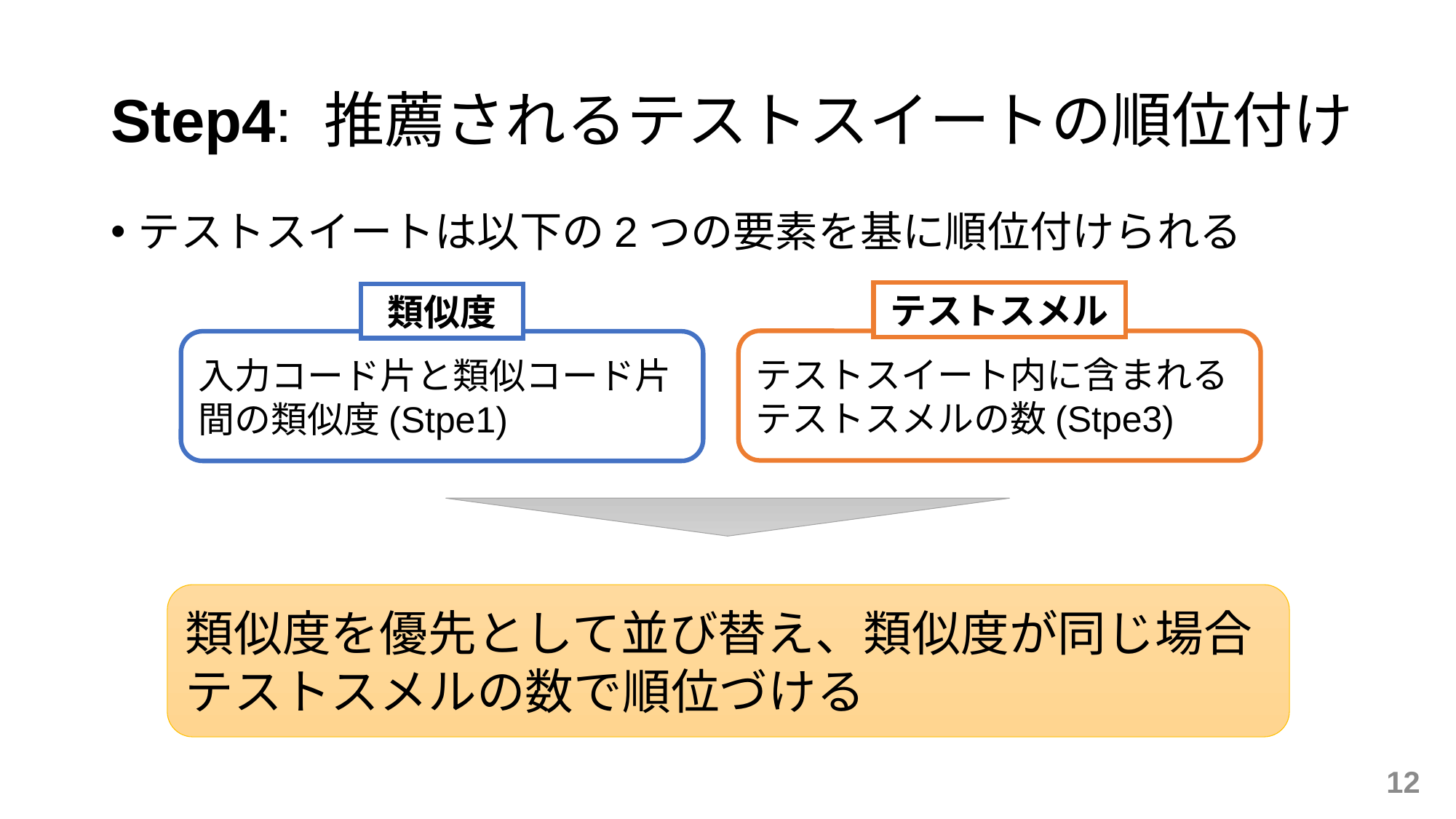

# Step4: 推薦されるテストスイートの順位付け
テストスイートは以下の2つの要素を基に順位付けられる

テストスメル
類似度
テストスイート内に含まれるテストスメルの数(Stpe3)
入力コード片と類似コード片間の類似度(Stpe1)

類似度を優先として並び替え、類似度が同じ場合テストスメルの数で順位づける
12